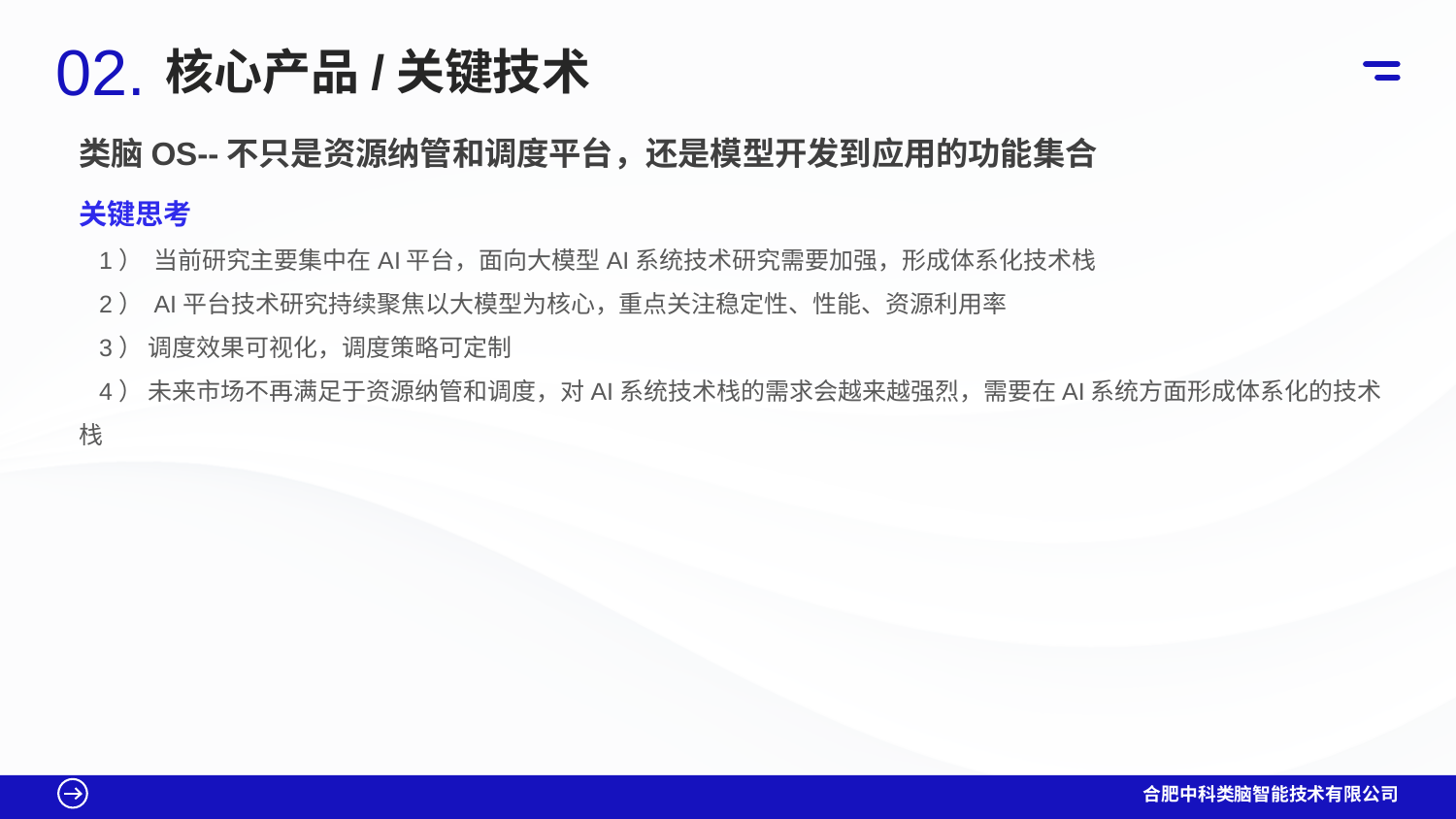

02.
核心产品/关键技术

类脑OS--不只是资源纳管和调度平台，还是模型开发到应用的功能集合
关键思考
   1）  当前研究主要集中在AI平台，面向大模型AI系统技术研究需要加强，形成体系化技术栈
   2） AI平台技术研究持续聚焦以大模型为核心，重点关注稳定性、性能、资源利用率
   3） 调度效果可视化，调度策略可定制
   4） 未来市场不再满足于资源纳管和调度，对AI系统技术栈的需求会越来越强烈，需要在AI系统方面形成体系化的技术栈
合肥中科类脑智能技术有限公司